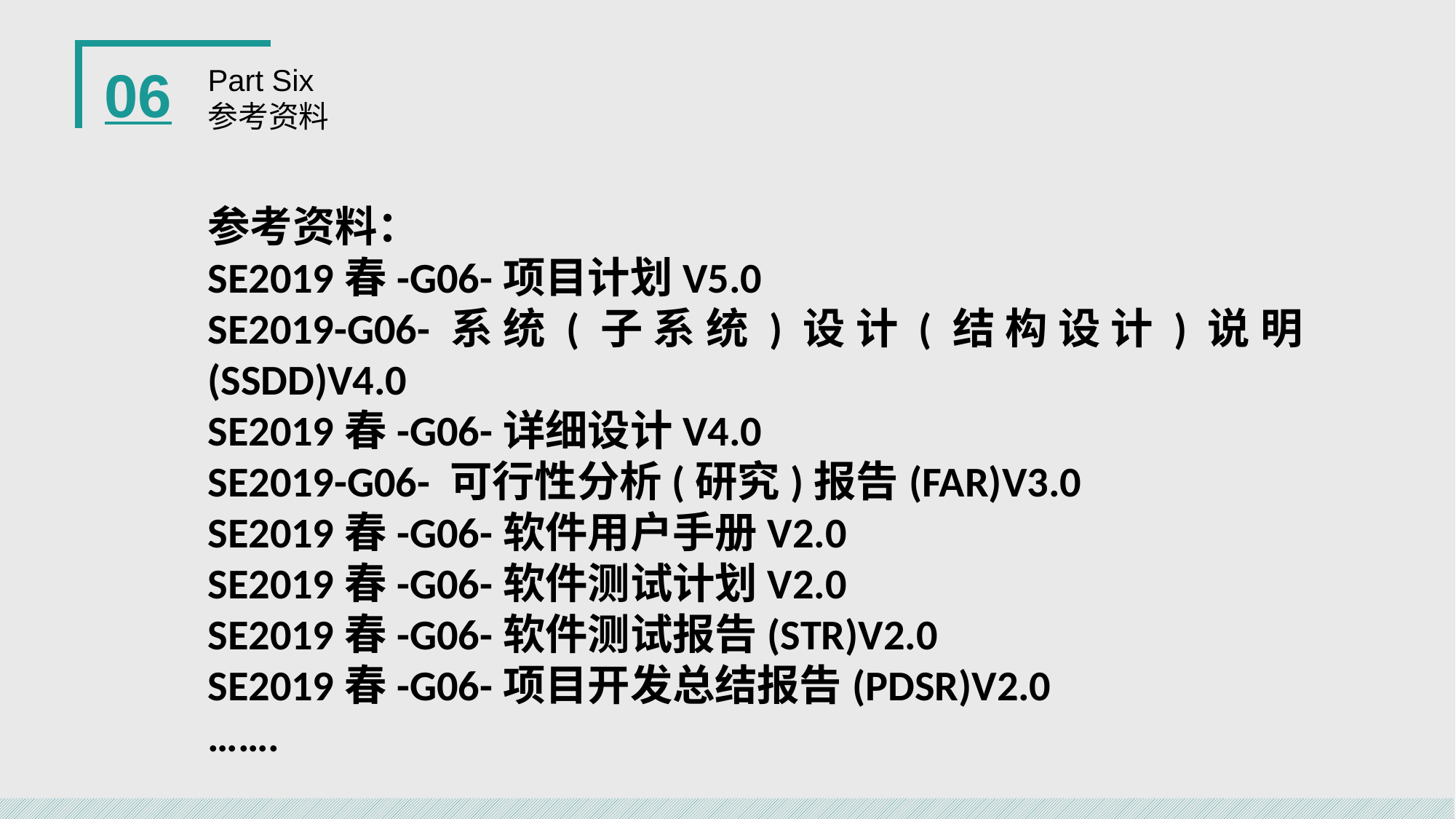

06
Part Six
参考资料
参考资料：
SE2019春-G06-项目计划V5.0
SE2019-G06-系统(子系统)设计(结构设计)说明(SSDD)V4.0
SE2019春-G06-详细设计V4.0
SE2019-G06- 可行性分析(研究)报告(FAR)V3.0
SE2019春-G06-软件用户手册V2.0
SE2019春-G06-软件测试计划V2.0
SE2019春-G06-软件测试报告(STR)V2.0
SE2019春-G06-项目开发总结报告(PDSR)V2.0
…….